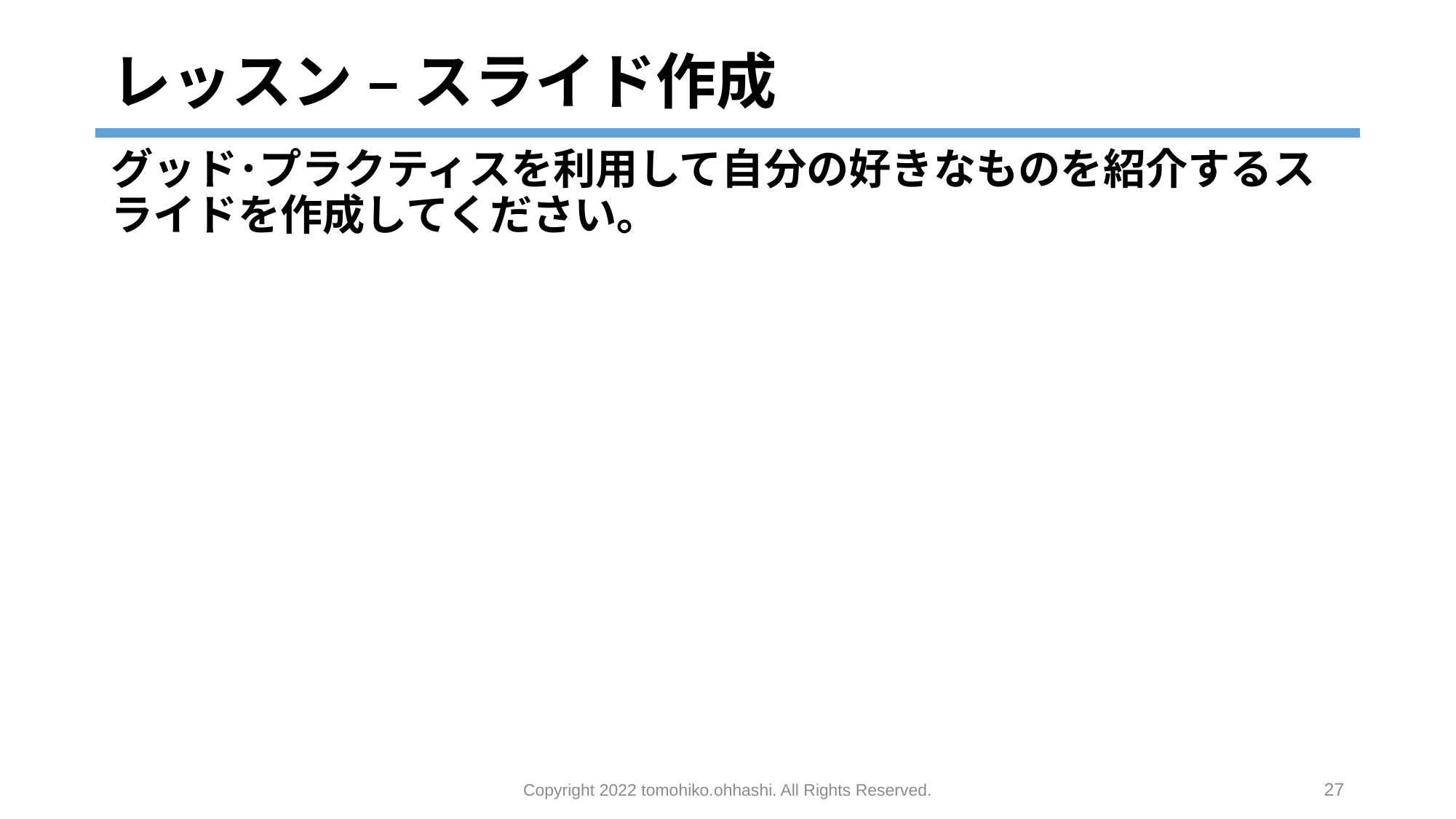

# レッスン – スライド作成
グッド･プラクティスを利用して自分の好きなものを紹介するスライドを作成してください｡
Copyright 2022 tomohiko.ohhashi. All Rights Reserved.
27